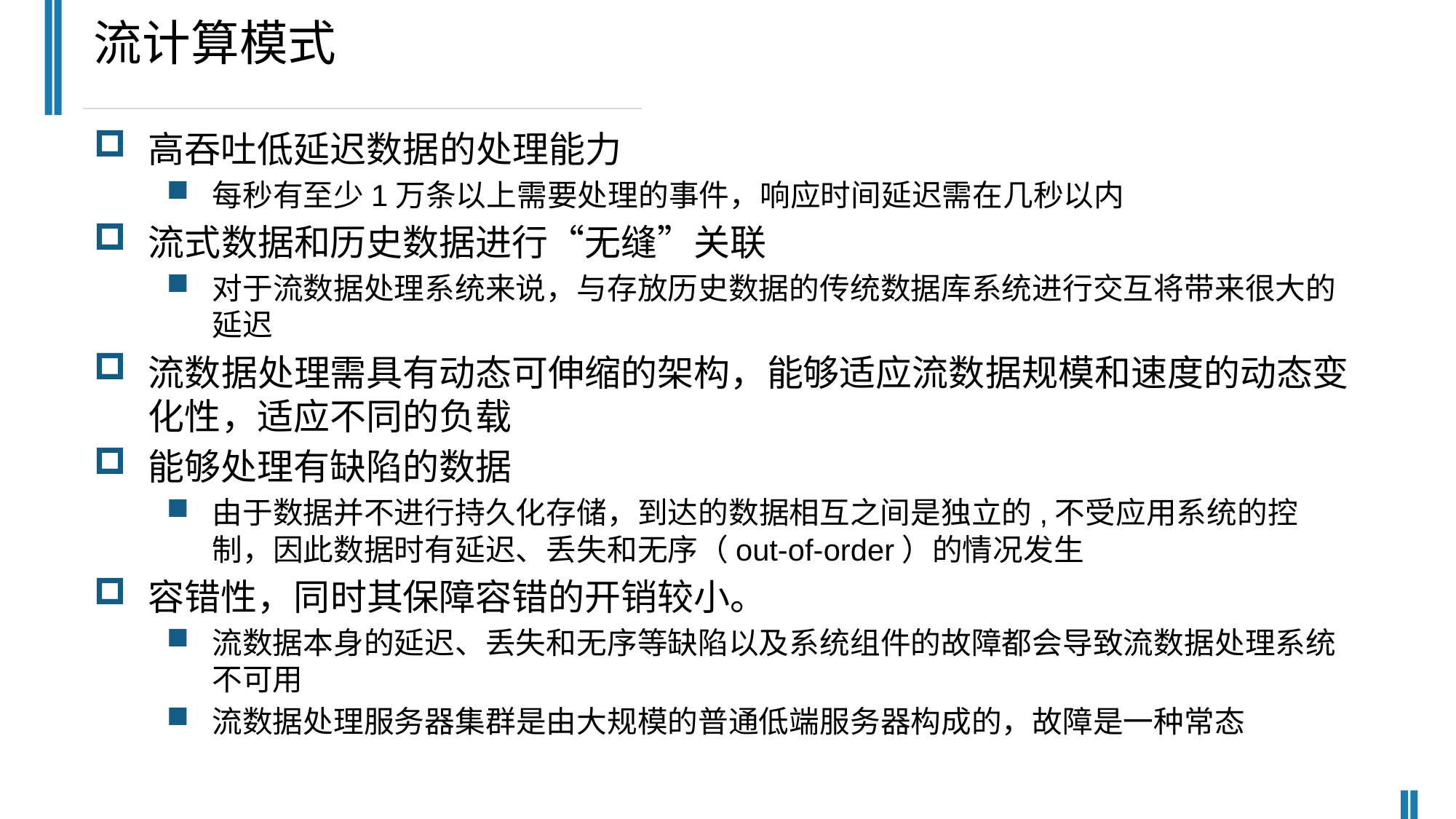

流计算模式

高吞吐低延迟数据的处理能力
每秒有至少1万条以上需要处理的事件，响应时间延迟需在几秒以内
流式数据和历史数据进行“无缝”关联
对于流数据处理系统来说，与存放历史数据的传统数据库系统进行交互将带来很大的延迟
流数据处理需具有动态可伸缩的架构，能够适应流数据规模和速度的动态变化性，适应不同的负载
能够处理有缺陷的数据
由于数据并不进行持久化存储，到达的数据相互之间是独立的,不受应用系统的控制，因此数据时有延迟、丢失和无序（out-of-order）的情况发生
容错性，同时其保障容错的开销较小。
流数据本身的延迟、丢失和无序等缺陷以及系统组件的故障都会导致流数据处理系统不可用
流数据处理服务器集群是由大规模的普通低端服务器构成的，故障是一种常态